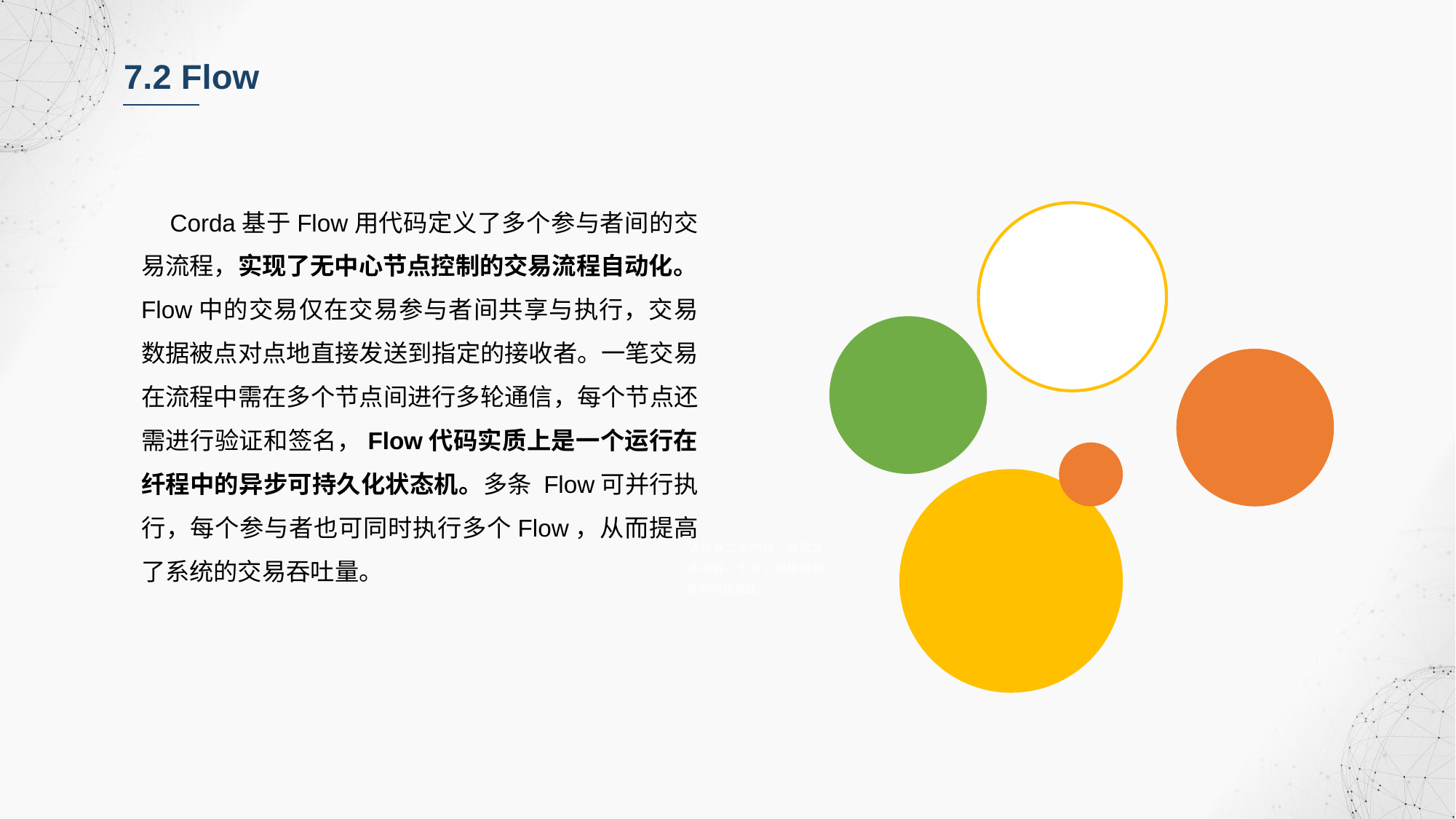

7.2 Flow
    Corda基于Flow用代码定义了多个参与者间的交易流程，实现了无中心节点控制的交易流程自动化。Flow中的交易仅在交易参与者间共享与执行，交易数据被点对点地直接发送到指定的接收者。一笔交易在流程中需在多个节点间进行多轮通信，每个节点还需进行验证和签名，Flow代码实质上是一个运行在纤程中的异步可持久化状态机。多条 Flow可并行执行，每个参与者也可同时执行多个Flow，从而提高了系统的交易吞吐量。

请替换文字内容，修改文字内容，也可以直接复制你的内容到此。